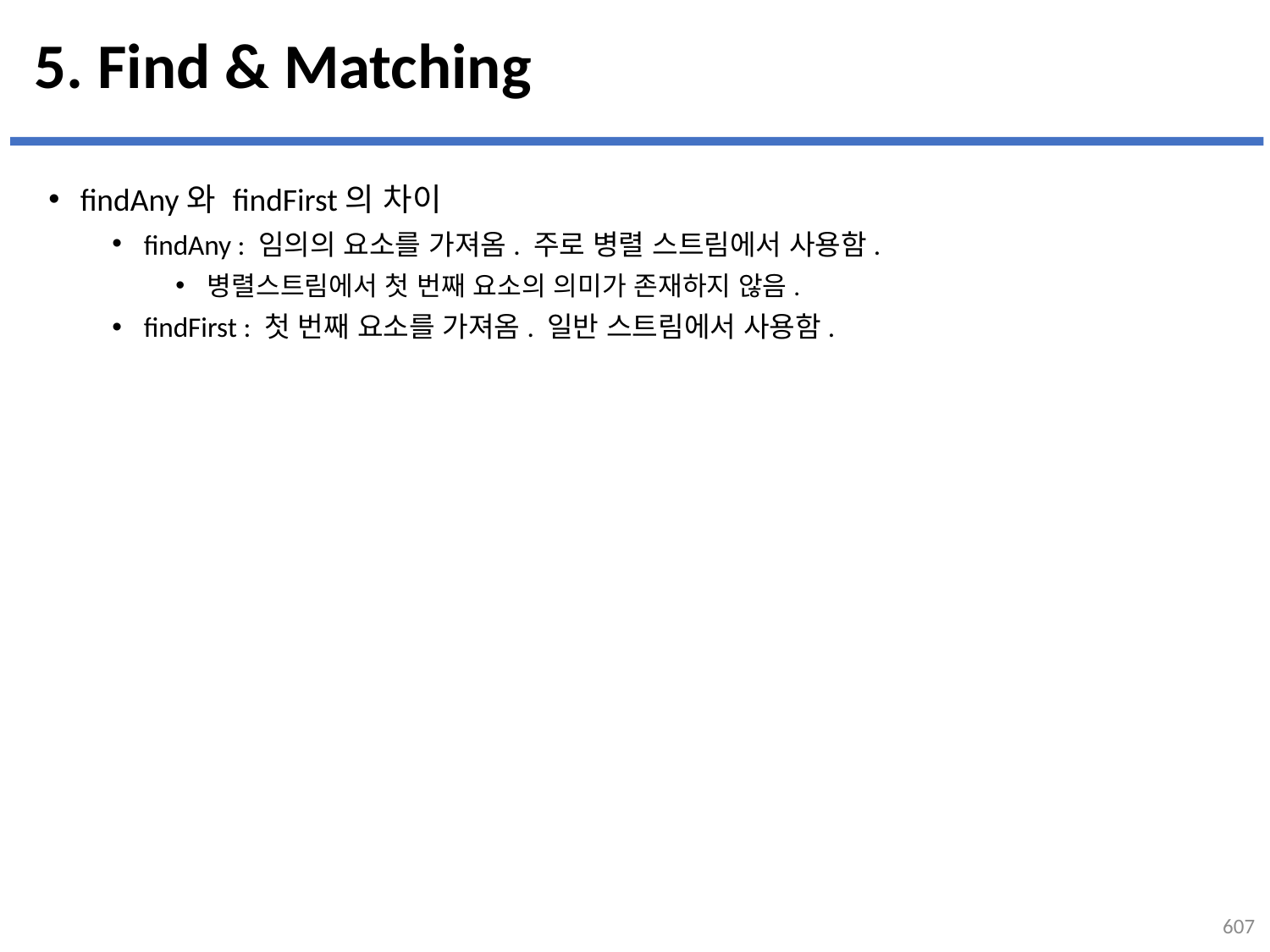

# 5. Find & Matching
findAny와 findFirst의 차이
findAny : 임의의 요소를 가져옴. 주로 병렬 스트림에서 사용함.
병렬스트림에서 첫 번째 요소의 의미가 존재하지 않음.
findFirst : 첫 번째 요소를 가져옴. 일반 스트림에서 사용함.

607